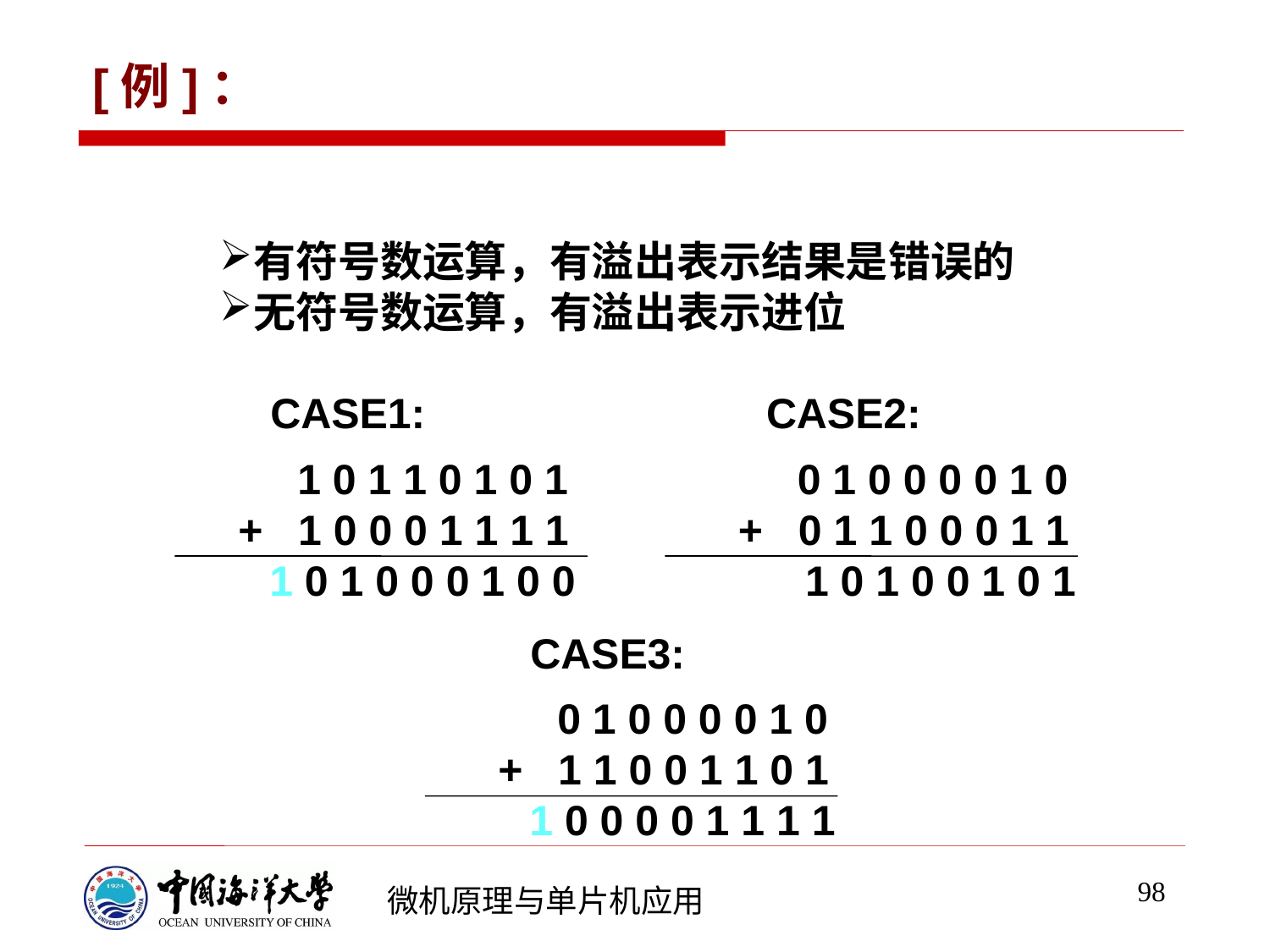

# [例]：
有符号数运算，有溢出表示结果是错误的
无符号数运算，有溢出表示进位
CASE1:
CASE2:
       1 0 1 1 0 1 0 1
  +   1 0 0 0 1 1 1 1
          1 0 1 0 0 0 1 0 0
       0 1 0 0 0 0 1 0
  +   0 1 1 0 0 0 1 1
             1 0 1 0 0 1 0 1

CASE3:
       0 1 0 0 0 0 1 0
  +   1 1 0 0 1 1 0 1
          1 0 0 0 0 1 1 1 1

98